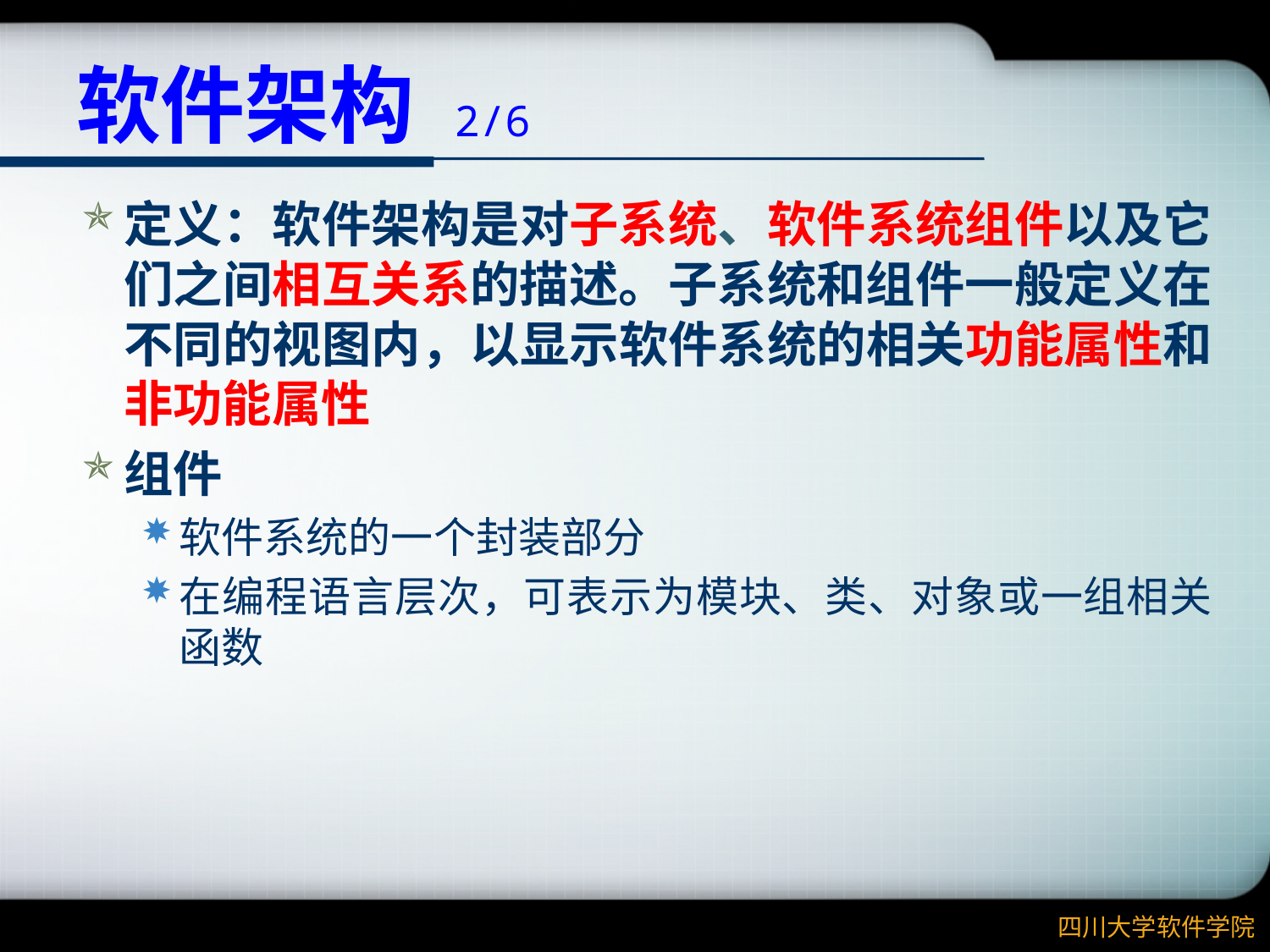

# 软件架构 2/6
定义：软件架构是对子系统、软件系统组件以及它们之间相互关系的描述。子系统和组件一般定义在不同的视图内，以显示软件系统的相关功能属性和非功能属性
组件
软件系统的一个封装部分
在编程语言层次，可表示为模块、类、对象或一组相关函数